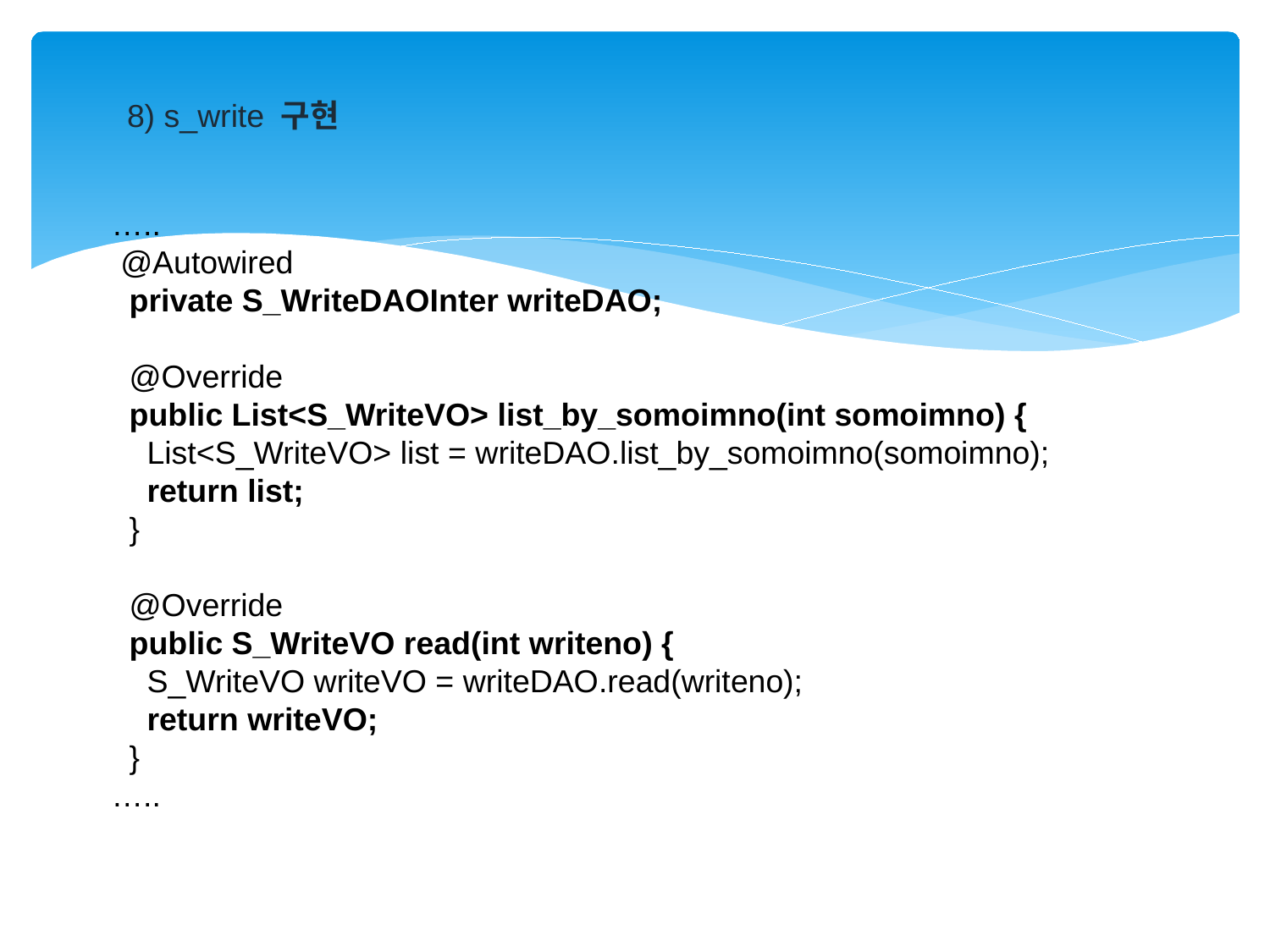

8) s_write 구현
…..
 @Autowired
  private S_WriteDAOInter writeDAO;

  @Override
  public List<S_WriteVO> list_by_somoimno(int somoimno) {
    List<S_WriteVO> list = writeDAO.list_by_somoimno(somoimno);
    return list;
  }

  @Override
  public S_WriteVO read(int writeno) {
    S_WriteVO writeVO = writeDAO.read(writeno);
    return writeVO;
  }
…..